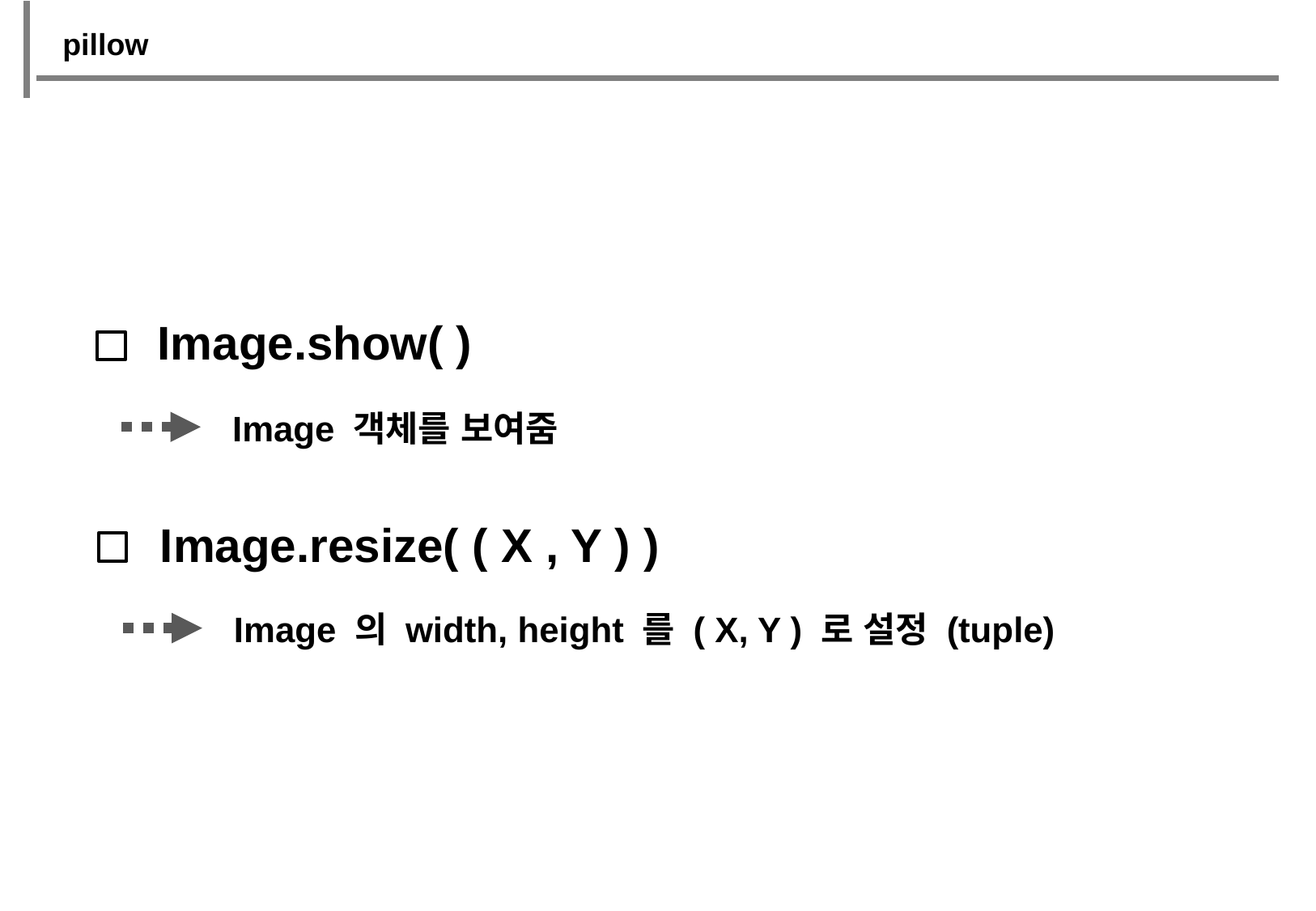

pillow

Image.show( )

Image 객체를 보여줌
Image.resize( ( X , Y ) )

Image 의 width, height 를 ( X, Y ) 로 설정 (tuple)